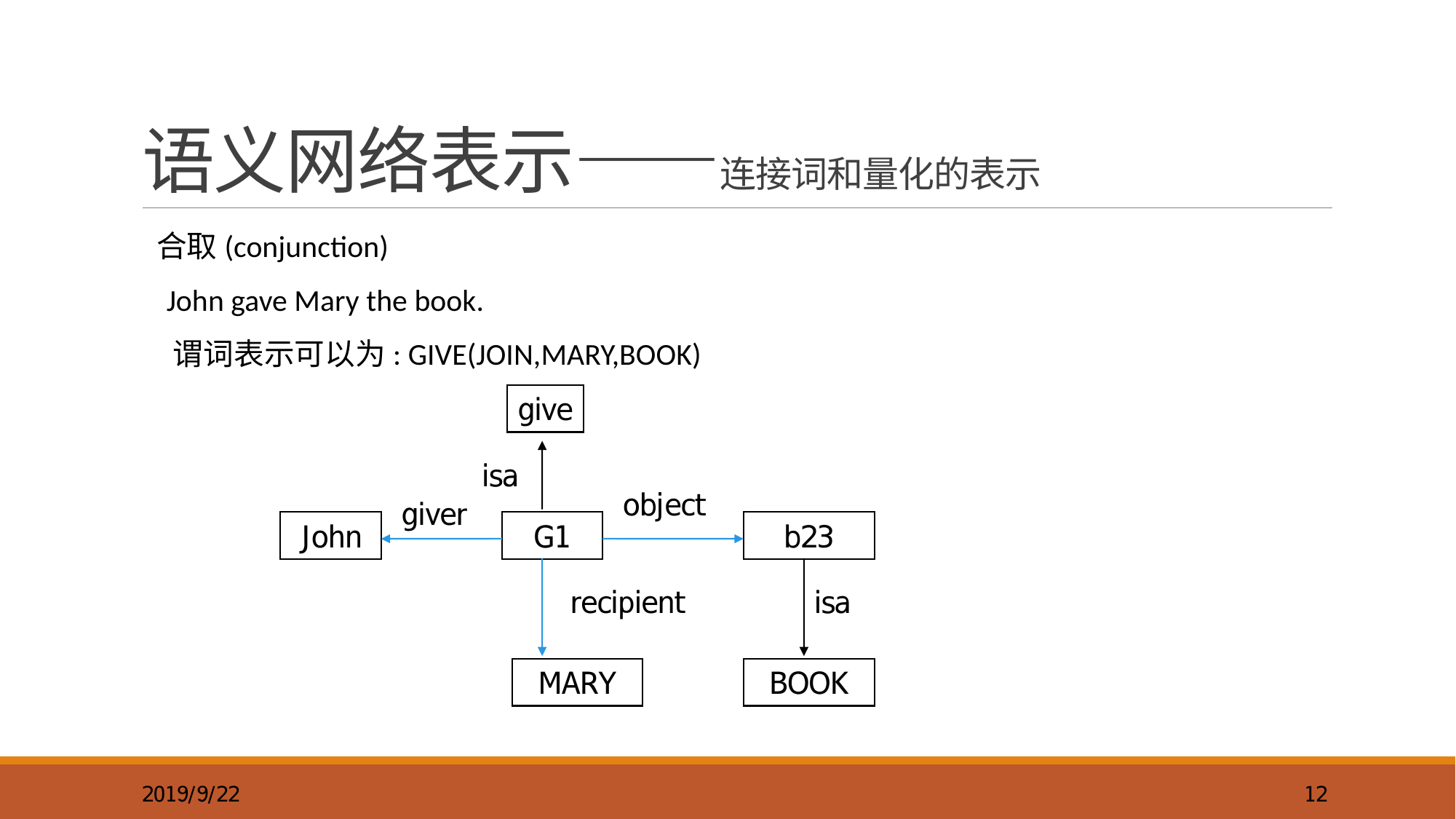

12
# 语义网络表示——连接词和量化的表示
合取(conjunction)
   John gave Mary the book.
   谓词表示可以为: GIVE(JOIN,MARY,BOOK)

give

isa
object
giver
John
G1
b23

recipient
isa
MARY
BOOK
2019/9/22